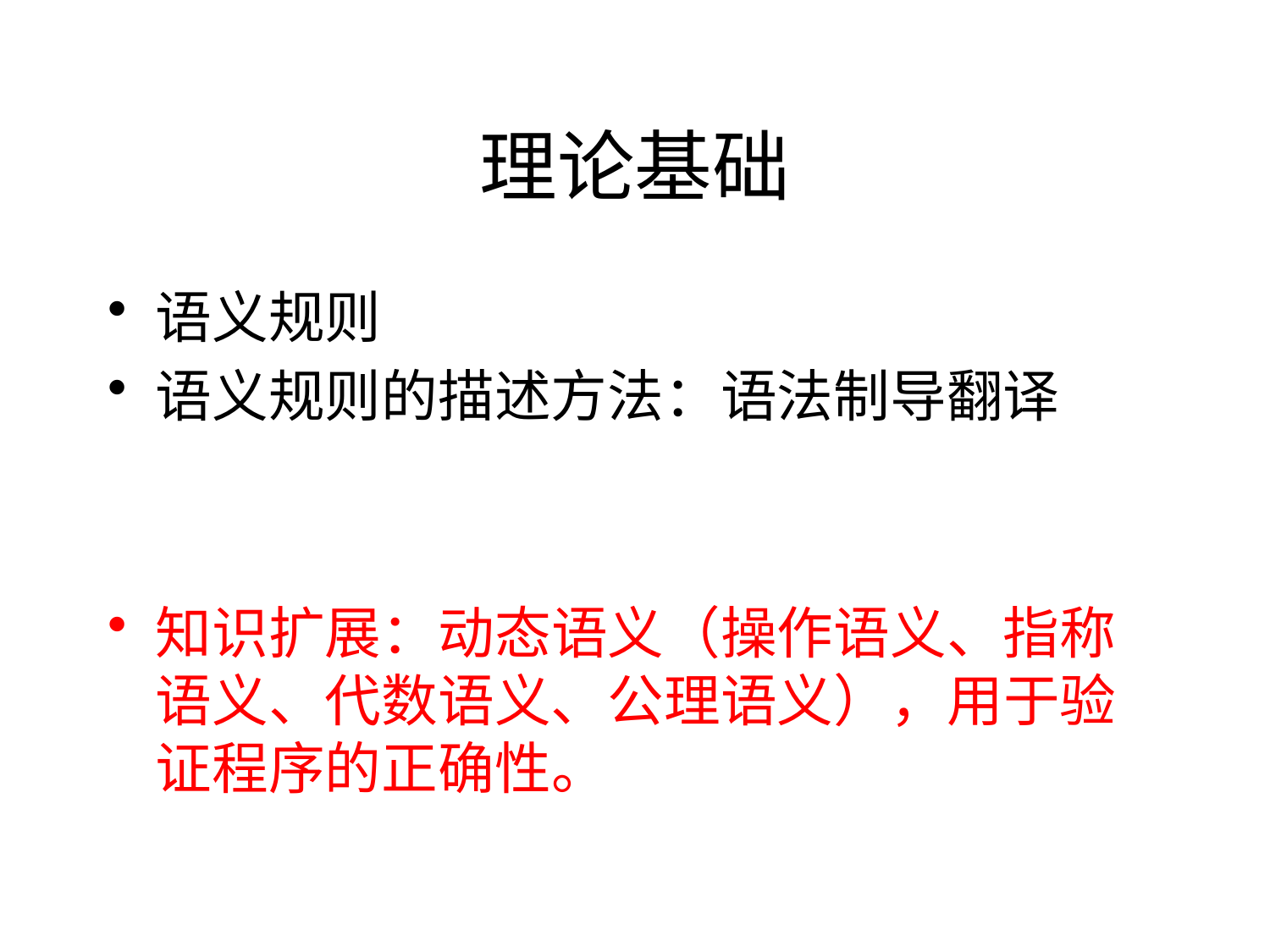

# 理论基础
语义规则
语义规则的描述方法：语法制导翻译

知识扩展：动态语义（操作语义、指称语义、代数语义、公理语义），用于验证程序的正确性。